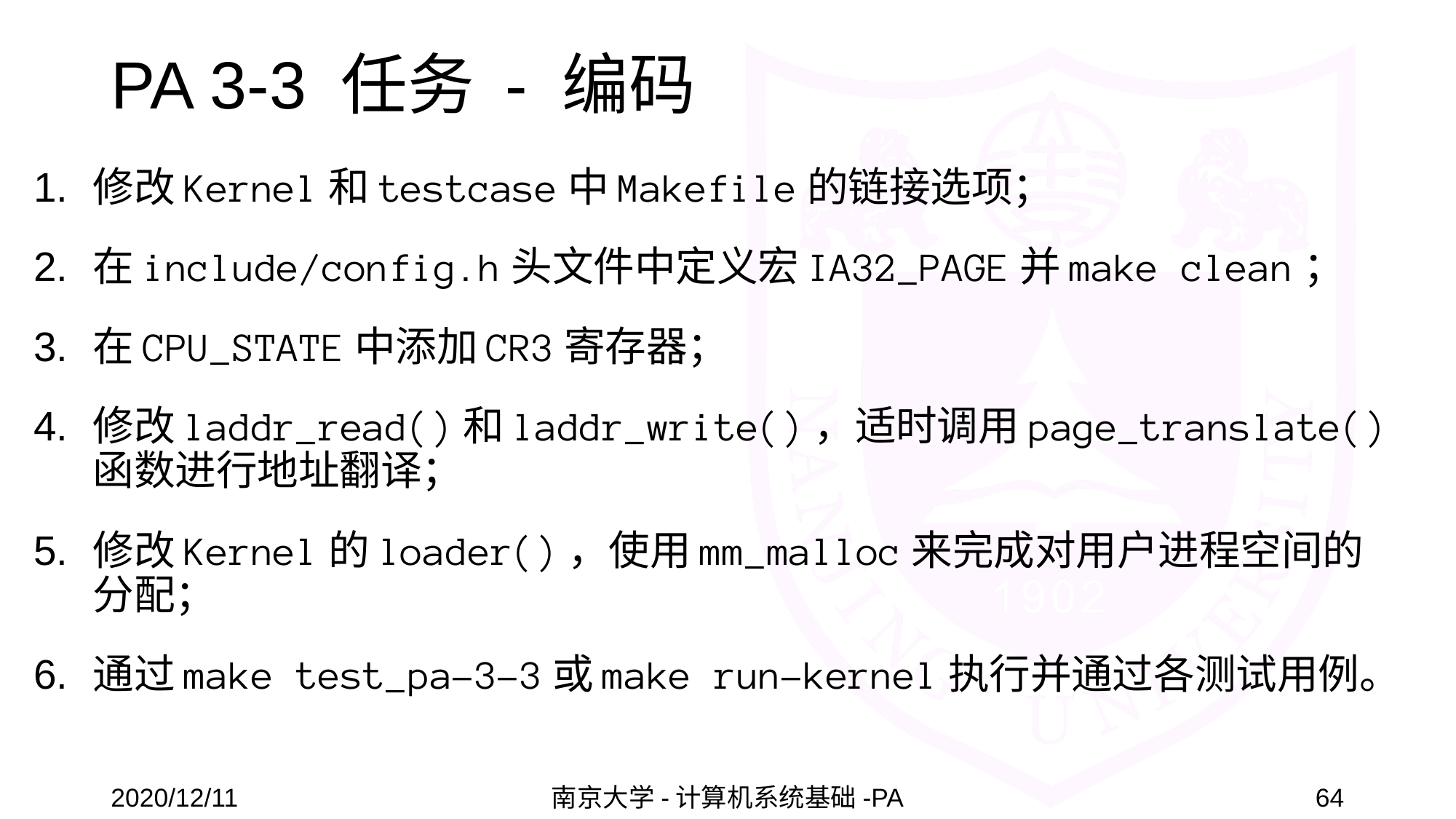

# PA 3-3 任务 - 编码
修改Kernel和testcase中Makefile的链接选项；
在include/config.h头文件中定义宏IA32_PAGE并make clean；
在CPU_STATE中添加CR3寄存器；
修改laddr_read()和laddr_write()，适时调用page_translate()函数进行地址翻译；
修改Kernel的loader()，使用mm_malloc来完成对用户进程空间的分配；
通过make test_pa-3-3或make run-kernel执行并通过各测试用例。
2020/12/11
南京大学-计算机系统基础-PA
64